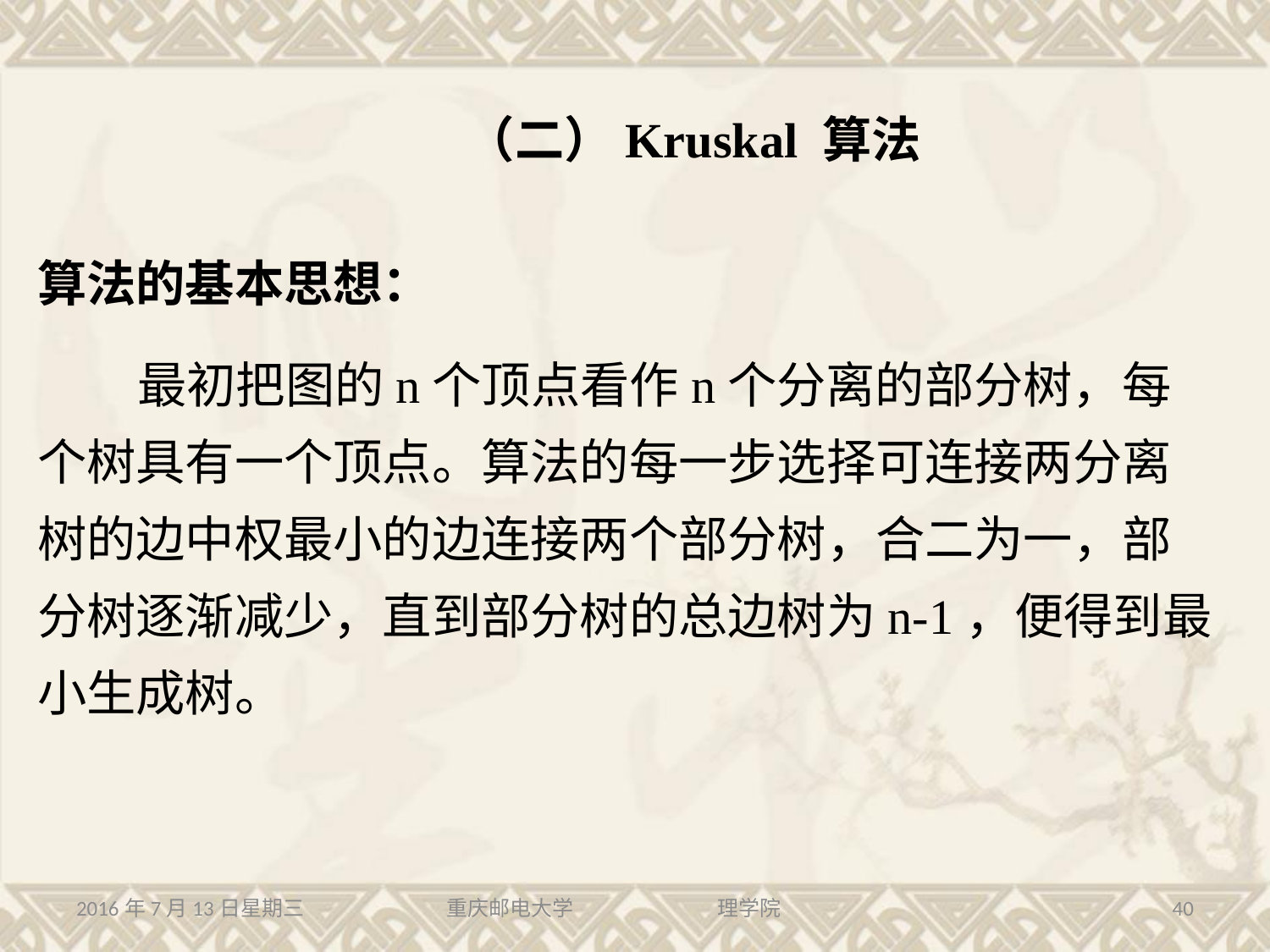

（二）Kruskal 算法
算法的基本思想：
        最初把图的n个顶点看作n个分离的部分树，每个树具有一个顶点。算法的每一步选择可连接两分离树的边中权最小的边连接两个部分树，合二为一，部分树逐渐减少，直到部分树的总边树为n-1，便得到最小生成树。
2016年7月13日星期三
重庆邮电大学                      理学院
40